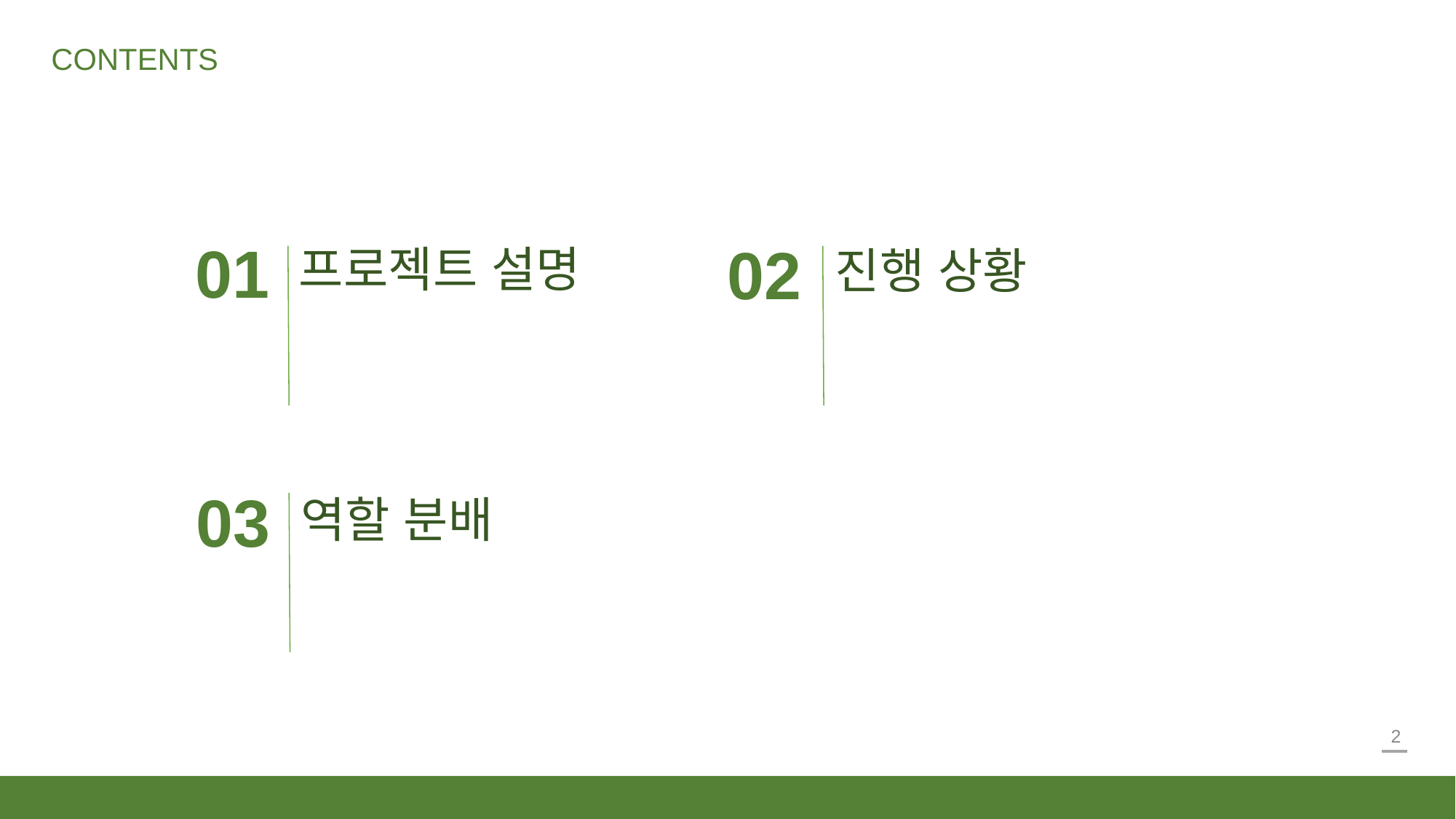

CONTENTS

프로젝트 설명
진행 상황
# 01
02

역할 분배
03